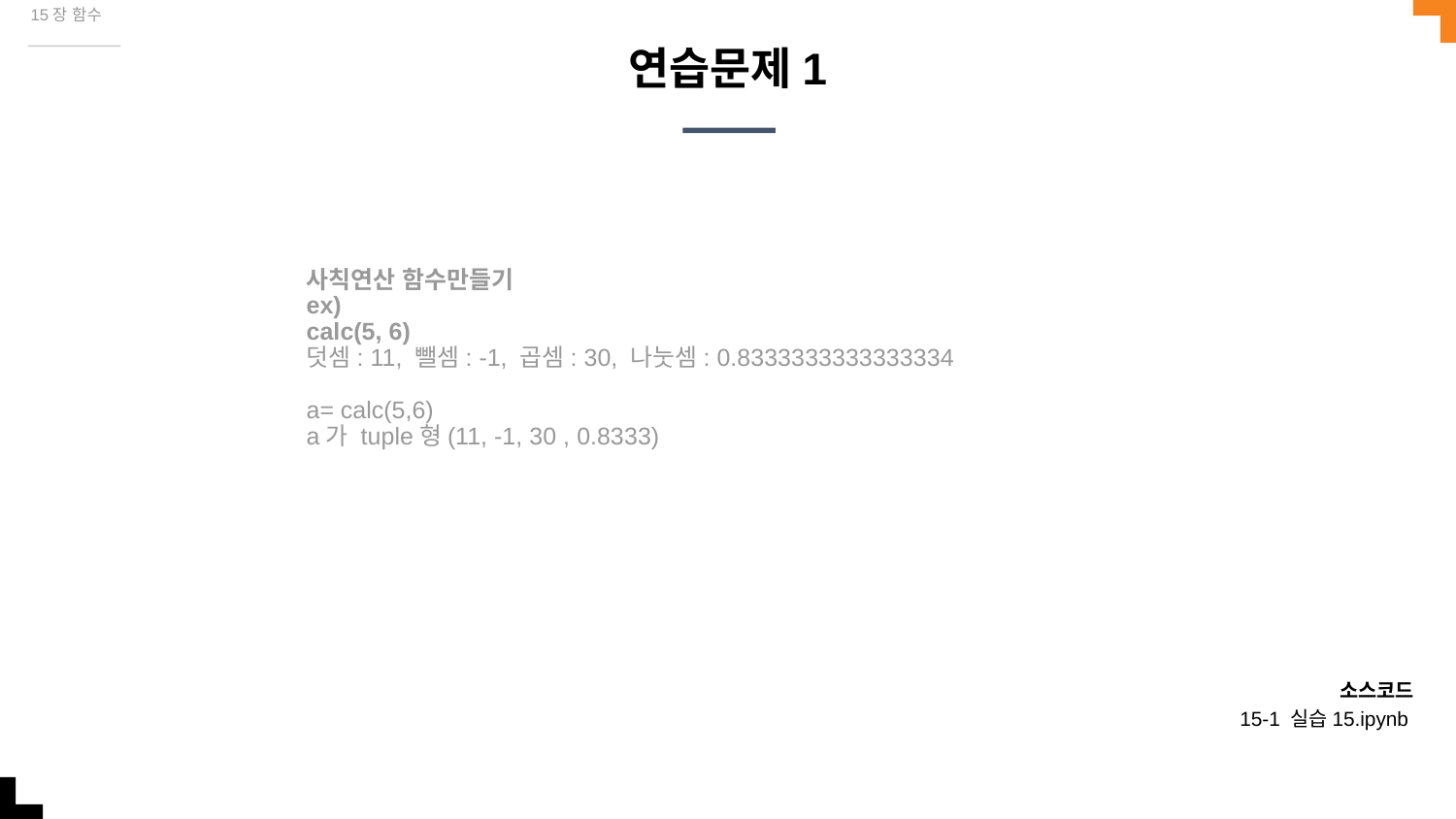

15장 함수
# 연습문제1
사칙연산 함수만들기
ex)
calc(5, 6)
덧셈: 11, 뺄셈: -1, 곱셈: 30, 나눗셈: 0.8333333333333334

a= calc(5,6)
a가 tuple형(11, -1, 30 , 0.8333)

소스코드
15-1 실습15.ipynb